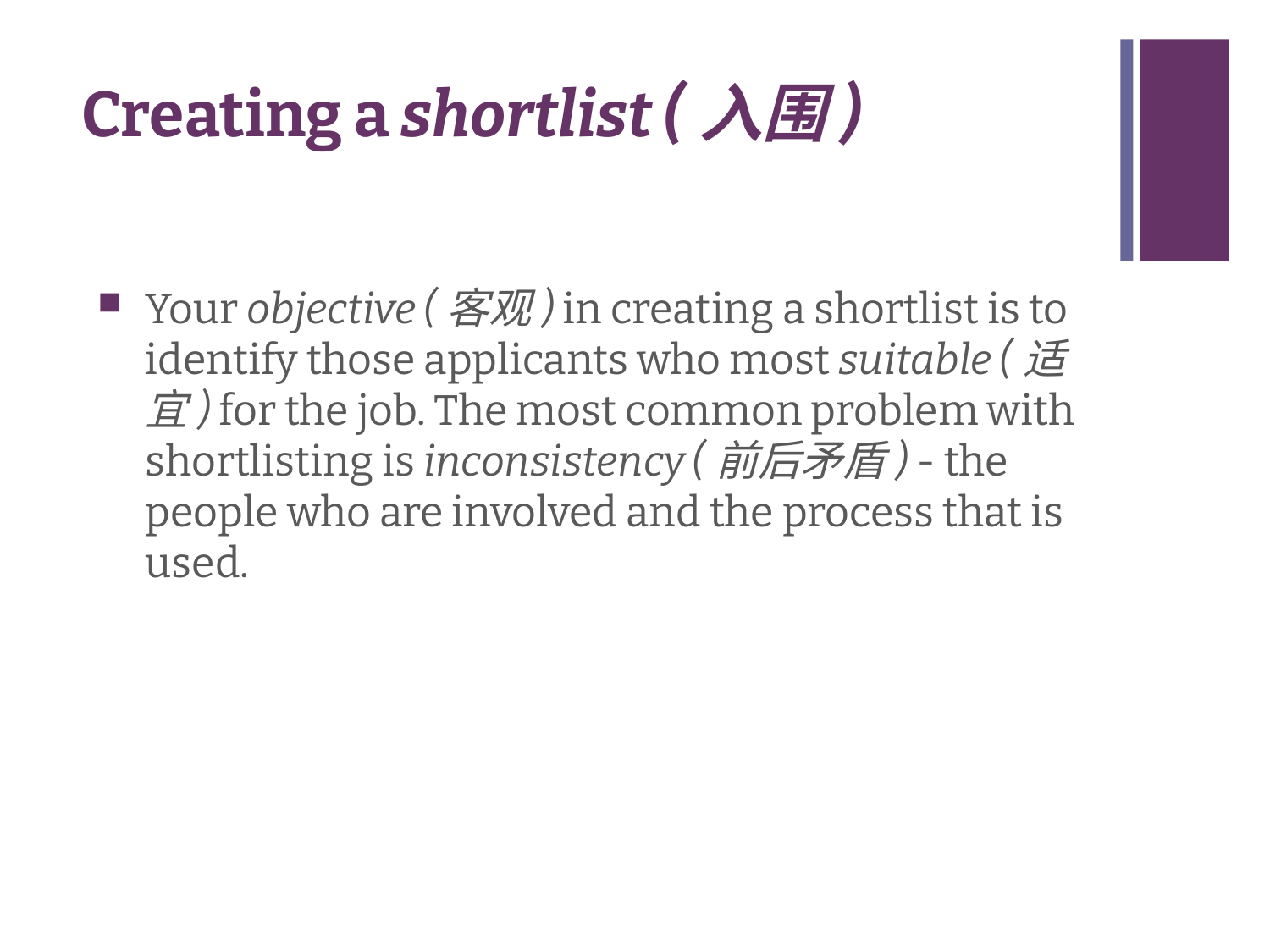

# Creating a shortlist (入围)
Your objective (客观) in creating a shortlist is to identify those applicants who most suitable (适宜) for the job. The most common problem with shortlisting is inconsistency (前后矛盾) - the people who are involved and the process that is used.